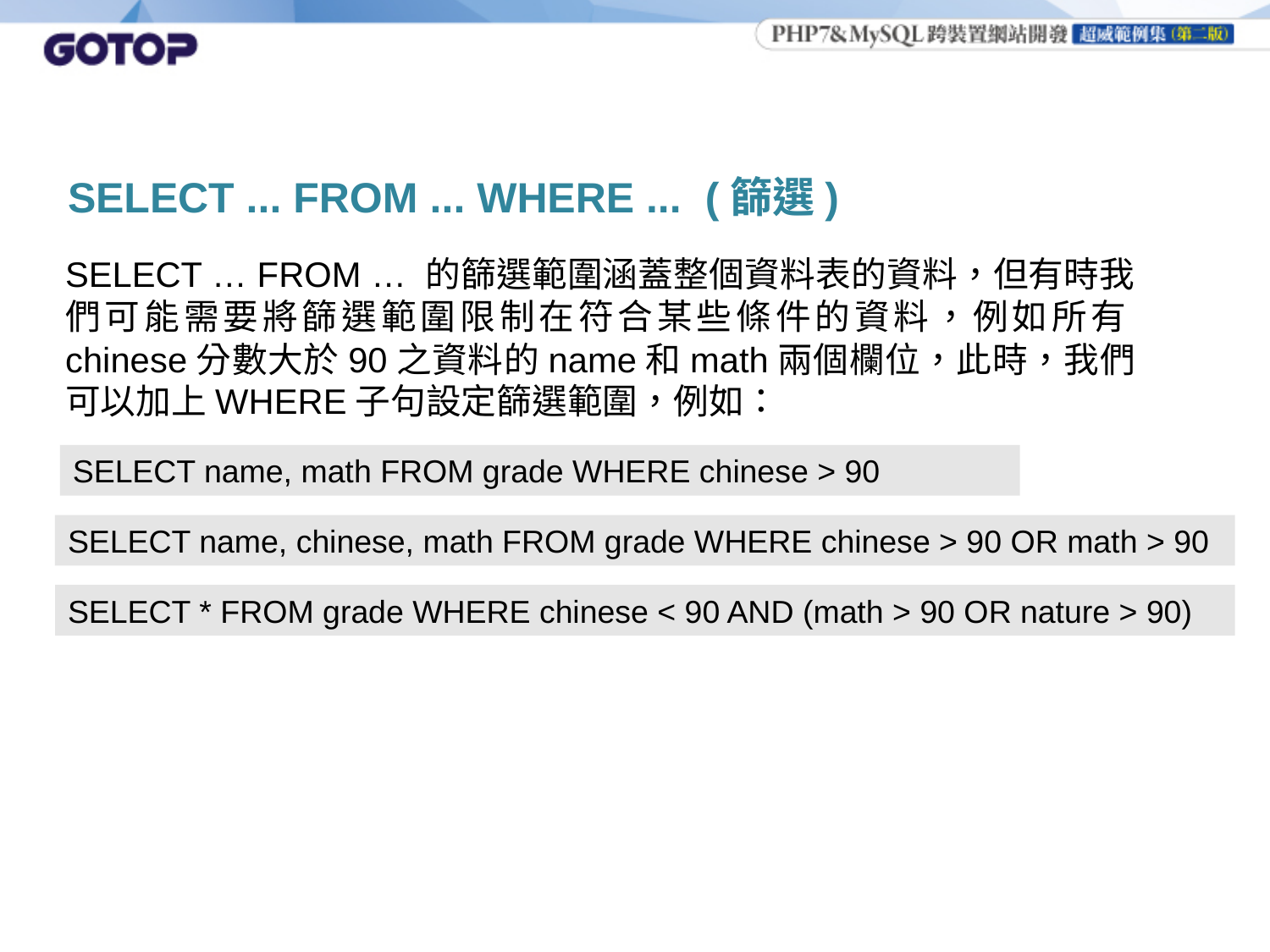

# SELECT ... FROM ... WHERE ...  (篩選)
	SELECT … FROM … 的篩選範圍涵蓋整個資料表的資料，但有時我們可能需要將篩選範圍限制在符合某些條件的資料，例如所有chinese分數大於90之資料的name和math兩個欄位，此時，我們可以加上WHERE子句設定篩選範圍，例如：

SELECT name, math FROM grade WHERE chinese > 90
SELECT name, chinese, math FROM grade WHERE chinese > 90 OR math > 90
SELECT * FROM grade WHERE chinese < 90 AND (math > 90 OR nature > 90)